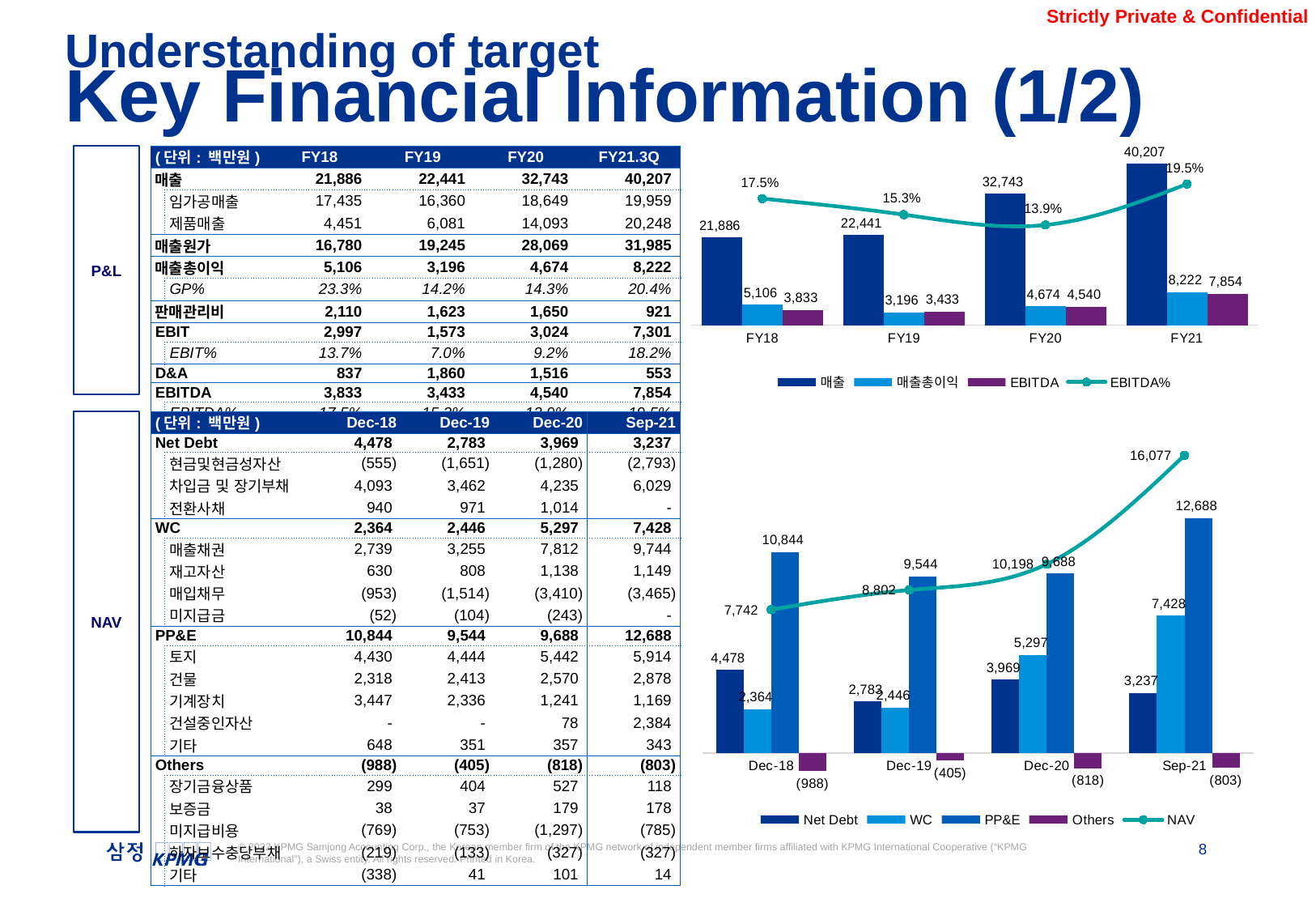

Understanding of target
Key Financial Information (1/2)

### Chart

| Category | 매출 | 매출총이익 | EBITDA | EBITDA% |
|---|---|---|---|---|
| 18 | 21886.306902 | 5106.488026999999 | 3833.4869689424922 | 0.1751545834620542 |
| 19 | 22440.937615 | 3195.8407719999996 | 3432.9459691388934 | 0.1529769400920325 |
| 20 | 32742.569962 | 4673.628034000001 | 4539.917408529943 | 0.1386548891488612 |
| 21 | 40206.812426000004 | 8221.661193 | 7854.068902384229 | 0.19534174505475949 |
| (단위: 백만원) |  | FY18 | FY19 | FY20 | FY21.3Q |
| --- | --- | --- | --- | --- | --- |
| 매출 |  | 21,886 | 22,441 | 32,743 | 40,207 |
|  | 임가공매출 | 17,435 | 16,360 | 18,649 | 19,959 |
|  | 제품매출 | 4,451 | 6,081 | 14,093 | 20,248 |
| 매출원가 |  | 16,780 | 19,245 | 28,069 | 31,985 |
| 매출총이익 |  | 5,106 | 3,196 | 4,674 | 8,222 |
|  | GP% | 23.3% | 14.2% | 14.3% | 20.4% |
| 판매관리비 |  | 2,110 | 1,623 | 1,650 | 921 |
| EBIT |  | 2,997 | 1,573 | 3,024 | 7,301 |
|  | EBIT% | 13.7% | 7.0% | 9.2% | 18.2% |
| D&A |  | 837 | 1,860 | 1,516 | 553 |
| EBITDA |  | 3,833 | 3,433 | 4,540 | 7,854 |
|  | EBITDA% | 17.5% | 15.3% | 13.9% | 19.5% |
P&L
NAV
| (단위: 백만원) |  | Dec-18 | Dec-19 | Dec-20 | Sep-21 |
| --- | --- | --- | --- | --- | --- |
| Net Debt |  | 4,478 | 2,783 | 3,969 | 3,237 |
|  | 현금및현금성자산 | (555) | (1,651) | (1,280) | (2,793) |
|  | 차입금 및 장기부채 | 4,093 | 3,462 | 4,235 | 6,029 |
|  | 전환사채 | 940 | 971 | 1,014 | - |
| WC |  | 2,364 | 2,446 | 5,297 | 7,428 |
|  | 매출채권 | 2,739 | 3,255 | 7,812 | 9,744 |
|  | 재고자산 | 630 | 808 | 1,138 | 1,149 |
|  | 매입채무 | (953) | (1,514) | (3,410) | (3,465) |
|  | 미지급금 | (52) | (104) | (243) | - |
| PP&E |  | 10,844 | 9,544 | 9,688 | 12,688 |
|  | 토지 | 4,430 | 4,444 | 5,442 | 5,914 |
|  | 건물 | 2,318 | 2,413 | 2,570 | 2,878 |
|  | 기계장치 | 3,447 | 2,336 | 1,241 | 1,169 |
|  | 건설중인자산 | - | - | 78 | 2,384 |
|  | 기타 | 648 | 351 | 357 | 343 |
| Others |  | (988) | (405) | (818) | (803) |
|  | 장기금융상품 | 299 | 404 | 527 | 118 |
|  | 보증금 | 38 | 37 | 179 | 178 |
|  | 미지급비용 | (769) | (753) | (1,297) | (785) |
|  | 하자보수충당부채 | (219) | (133) | (327) | (327) |
|  | 기타 | (338) | 41 | 101 | 14 |

### Chart

| Category | Net Debt | WC | PP&E | Others | NAV |
|---|---|---|---|---|---|
| Dec-18 | 4477.68586 | 2363.591231 | 10844.253814000002 | -988.302806 | 7741.856379000003 |
| Dec-19 | 2782.992061 | 2445.5564209999993 | 9543.569304999999 | -404.59405900000013 | 8801.539605999998 |
| Dec-20 | 3968.9204720000002 | 5297.066312 | 9688.036670000001 | -817.9690800000001 | 10198.21343 |
| Sep-21 | 3236.531606 | 7428.447701000003 | 12688.388117000004 | -803.2523699999999 | 16077.051842000008 |